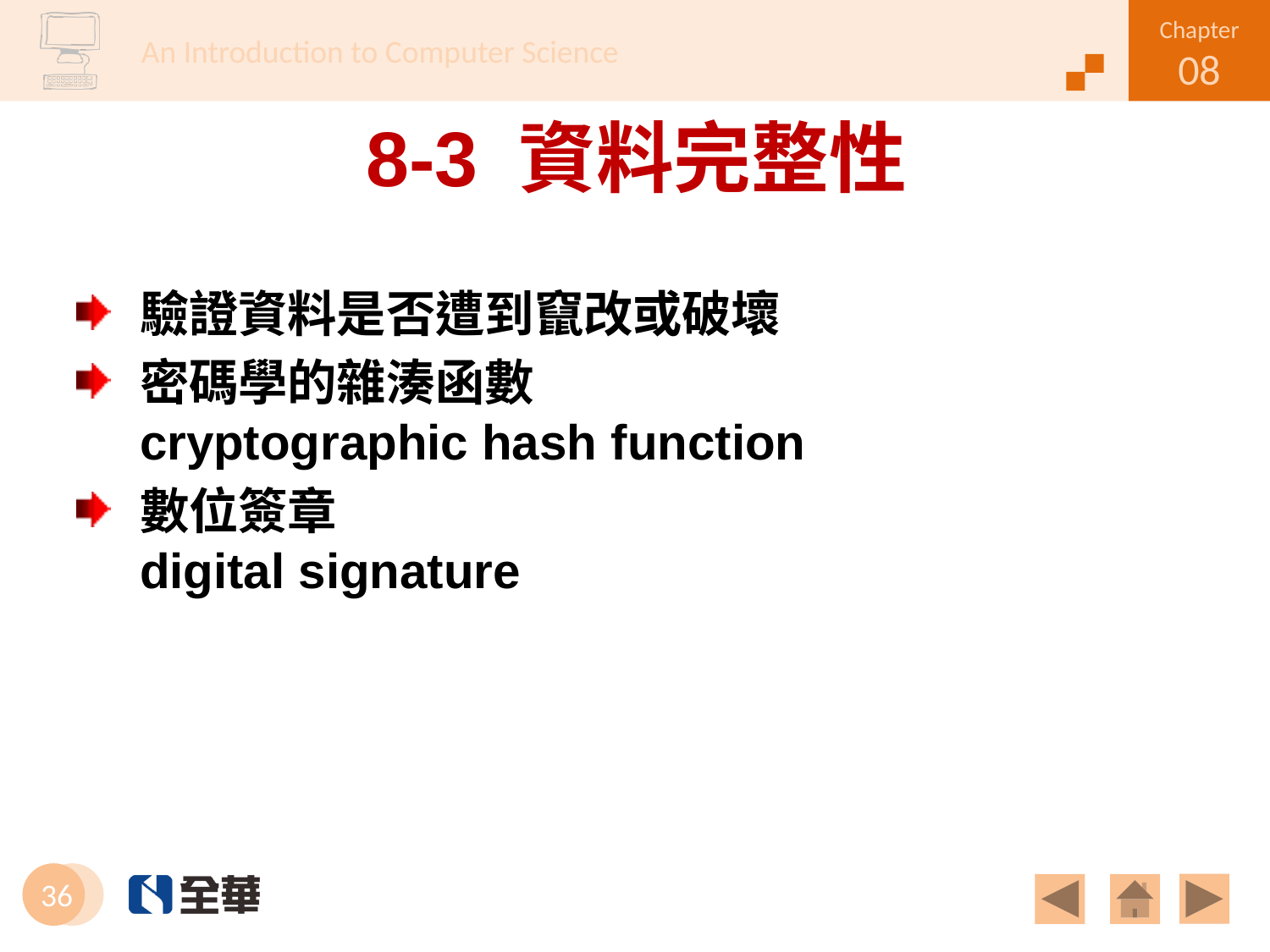

# 8-3 資料完整性
驗證資料是否遭到竄改或破壞
密碼學的雜湊函數
cryptographic hash function
數位簽章
digital signature